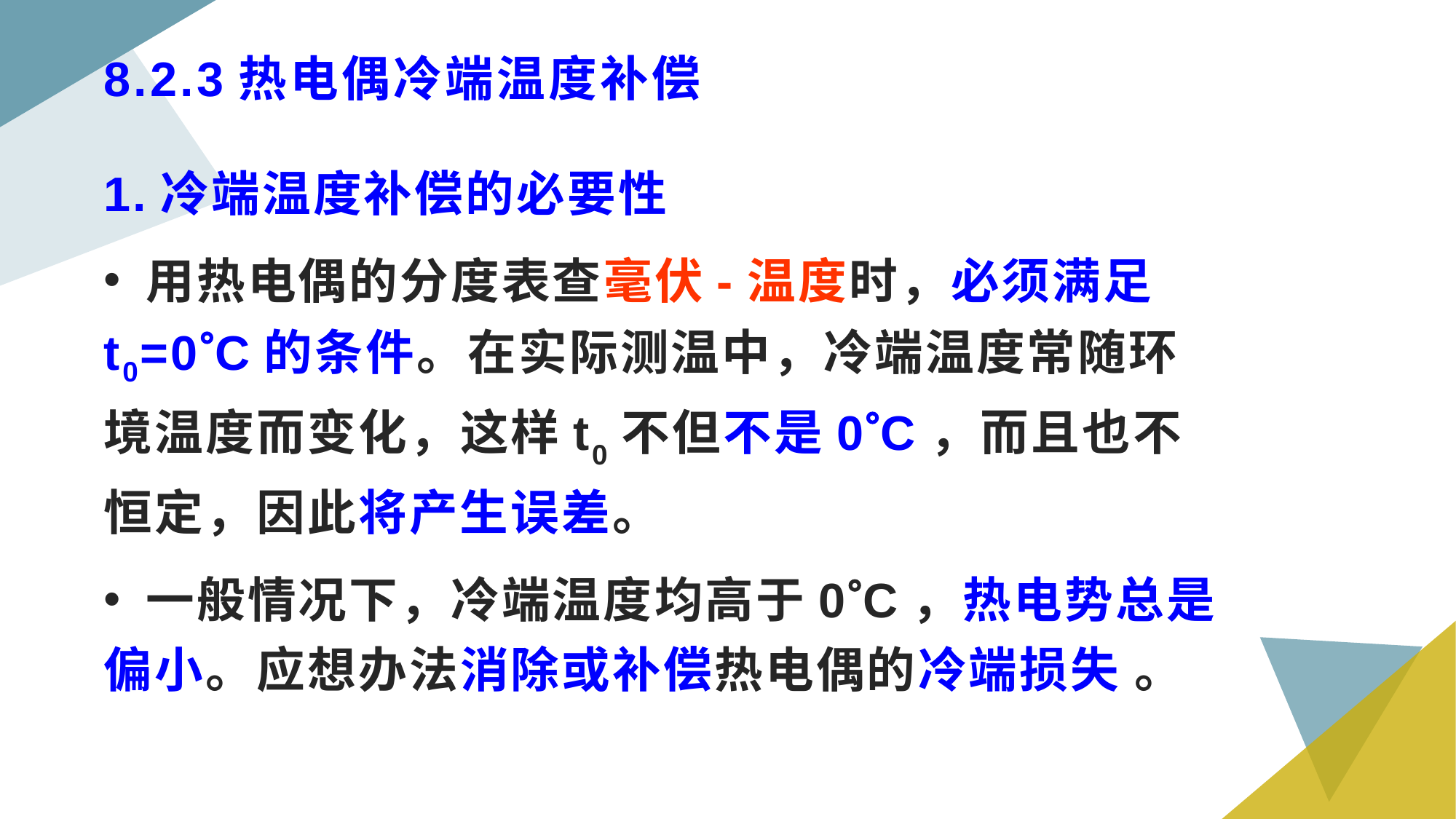

8.2.3热电偶冷端温度补偿
1.冷端温度补偿的必要性
 用热电偶的分度表查毫伏-温度时，必须满足t0=0°C的条件。在实际测温中，冷端温度常随环境温度而变化，这样t0不但不是0°C，而且也不恒定，因此将产生误差。
 一般情况下，冷端温度均高于0°C，热电势总是偏小。应想办法消除或补偿热电偶的冷端损失 。